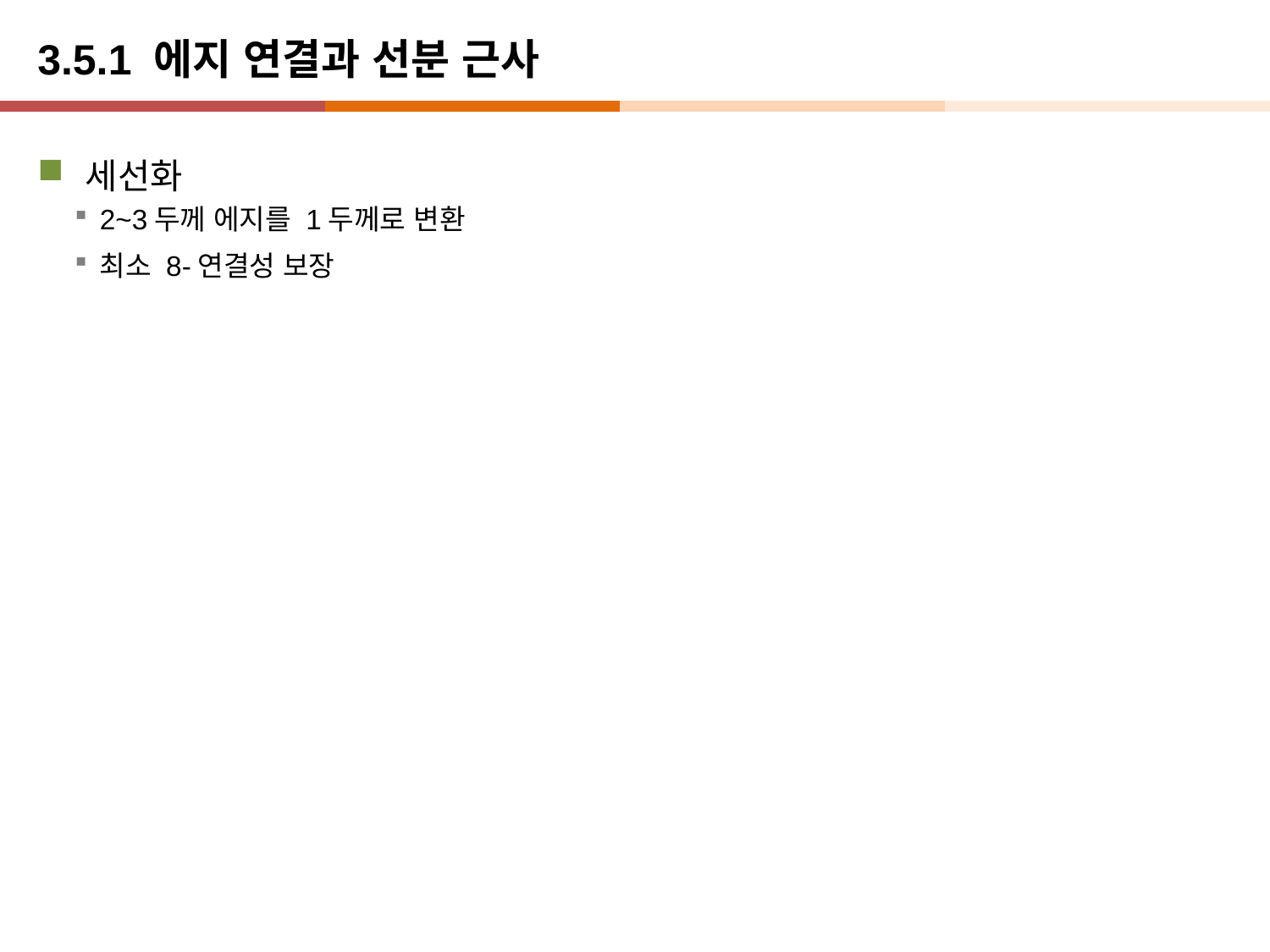

# 3.5.1 에지 연결과 선분 근사
세선화
2~3두께 에지를 1두께로 변환
최소 8-연결성 보장